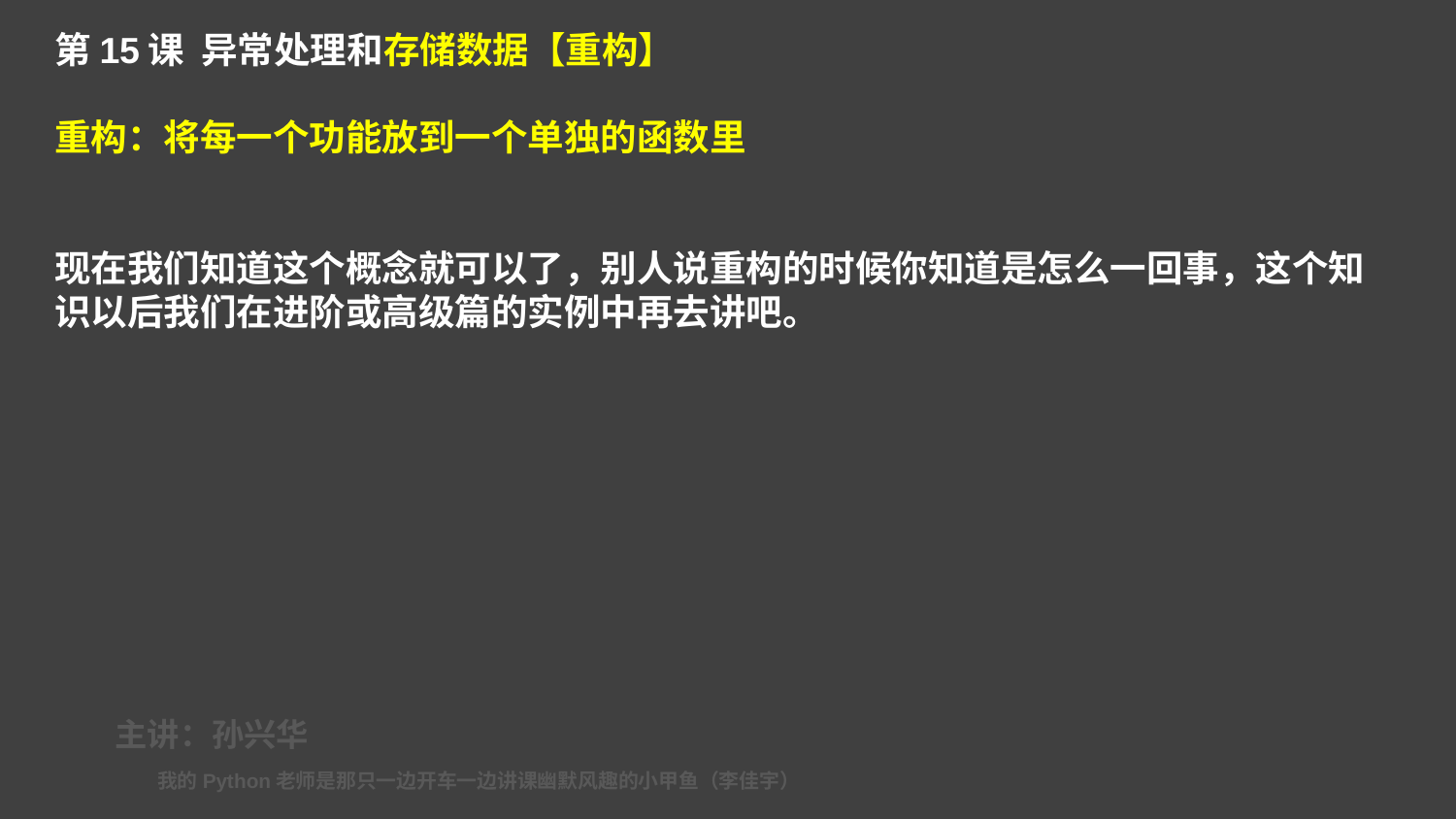

第15课  异常处理和存储数据【重构】

重构：将每一个功能放到一个单独的函数里

现在我们知道这个概念就可以了，别人说重构的时候你知道是怎么一回事，这个知识以后我们在进阶或高级篇的实例中再去讲吧。